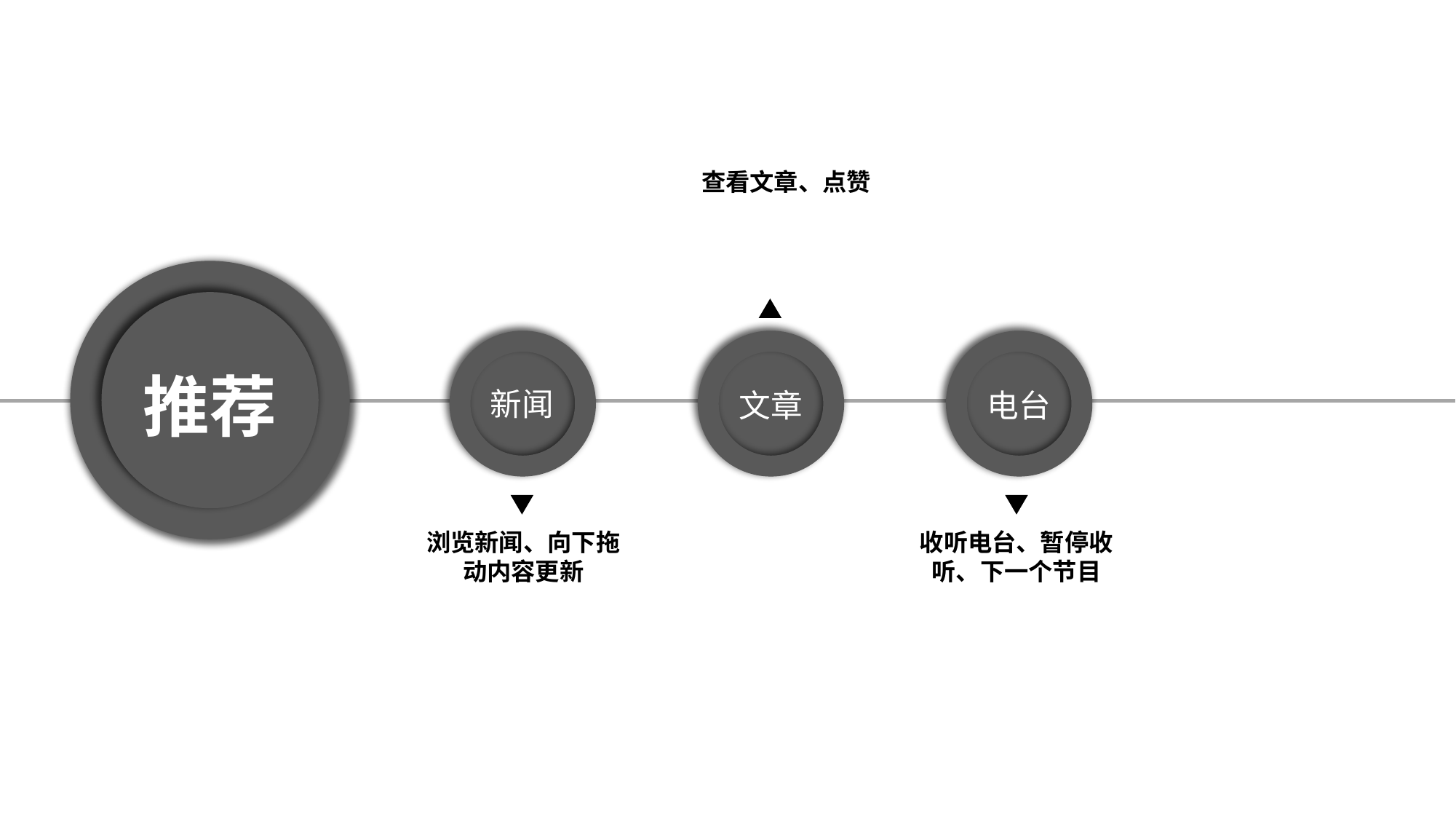

查看文章、点赞

推荐

新闻

文章
电台

浏览新闻、向下拖动内容更新

收听电台、暂停收听、下一个节目